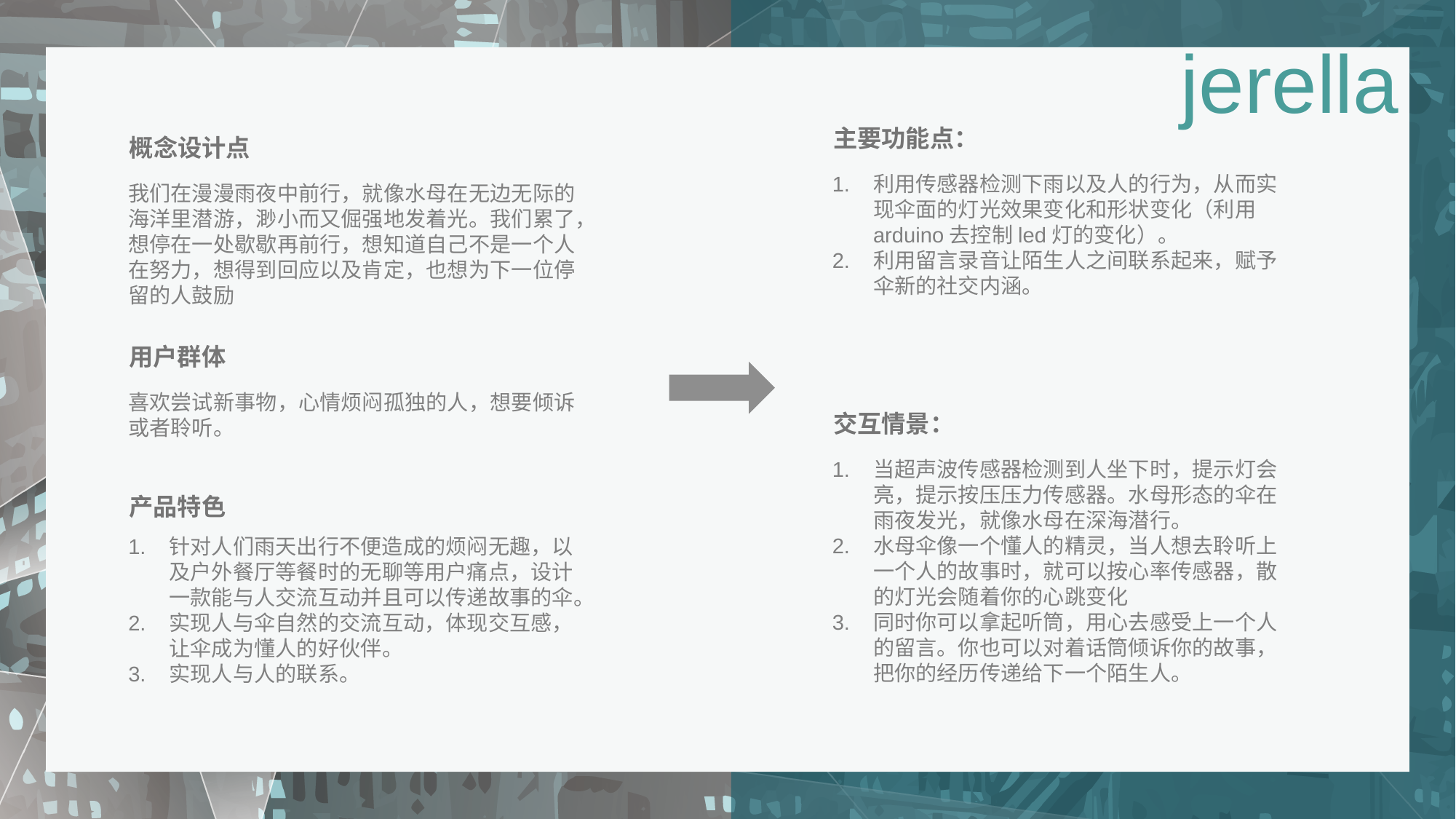

jerella
主要功能点：
利用传感器检测下雨以及人的行为，从而实现伞面的灯光效果变化和形状变化（利用arduino去控制led灯的变化）。
利用留言录音让陌生人之间联系起来，赋予伞新的社交内涵。
概念设计点
我们在漫漫雨夜中前行，就像水母在无边无际的海洋里潜游，渺小而又倔强地发着光。我们累了，想停在一处歇歇再前行，想知道自己不是一个人在努力，想得到回应以及肯定，也想为下一位停留的人鼓励
用户群体
喜欢尝试新事物，心情烦闷孤独的人，想要倾诉或者聆听。

交互情景：
当超声波传感器检测到人坐下时，提示灯会亮，提示按压压力传感器。水母形态的伞在雨夜发光，就像水母在深海潜行。
水母伞像一个懂人的精灵，当人想去聆听上一个人的故事时，就可以按心率传感器，散的灯光会随着你的心跳变化
同时你可以拿起听筒，用心去感受上一个人的留言。你也可以对着话筒倾诉你的故事，把你的经历传递给下一个陌生人。
产品特色

针对人们雨天出行不便造成的烦闷无趣，以及户外餐厅等餐时的无聊等用户痛点，设计一款能与人交流互动并且可以传递故事的伞。
实现人与伞自然的交流互动，体现交互感，让伞成为懂人的好伙伴。
实现人与人的联系。